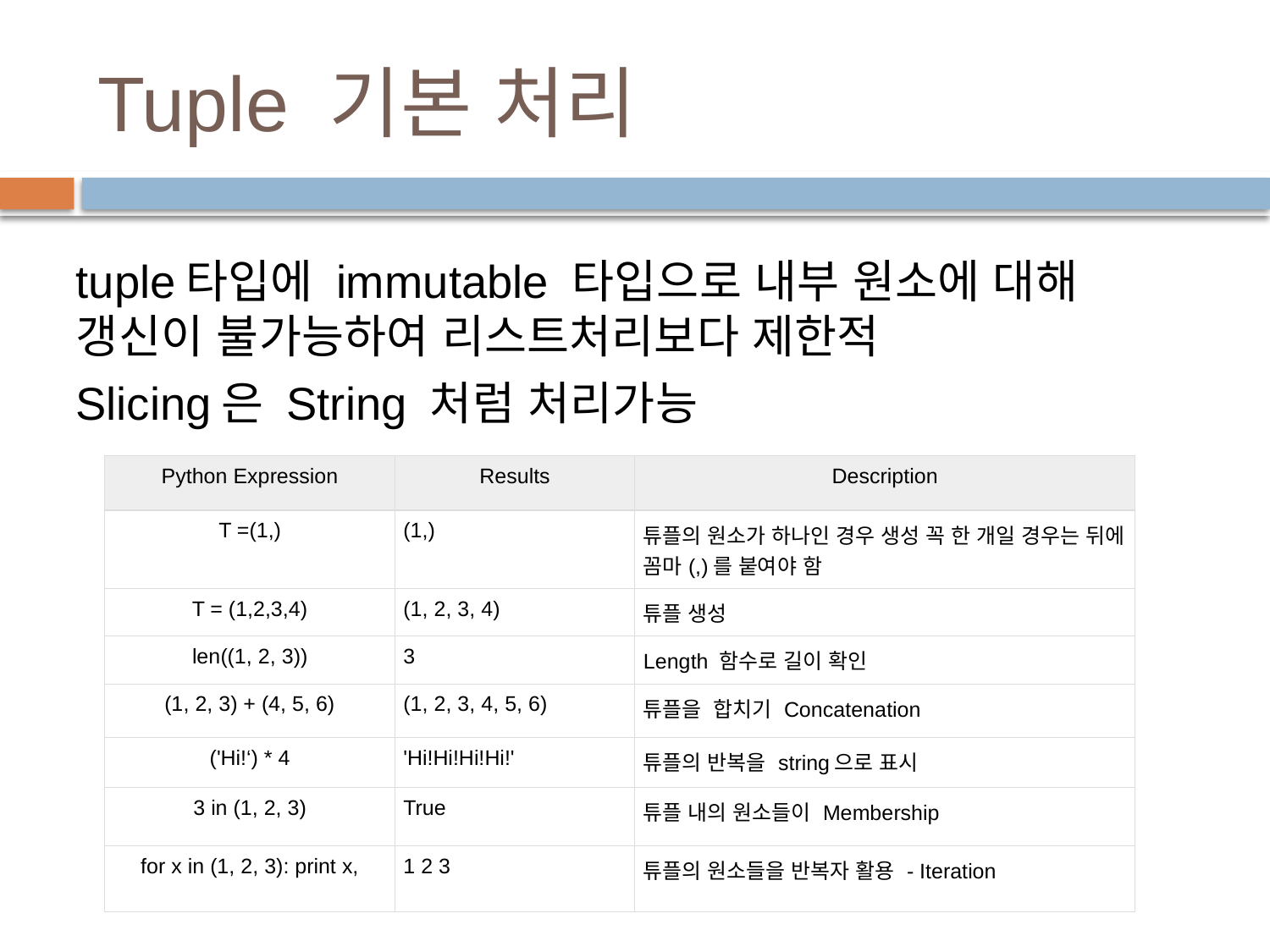

# Tuple 기본 처리
tuple타입에 immutable 타입으로 내부 원소에 대해 갱신이 불가능하여 리스트처리보다 제한적
Slicing은 String 처럼 처리가능

| Python Expression | Results | Description |
| --- | --- | --- |
| T =(1,) | (1,) | 튜플의 원소가 하나인 경우 생성 꼭 한 개일 경우는 뒤에 꼼마(,)를 붙여야 함 |
| T = (1,2,3,4) | (1, 2, 3, 4) | 튜플 생성 |
| len((1, 2, 3)) | 3 | Length 함수로 길이 확인 |
| (1, 2, 3) + (4, 5, 6) | (1, 2, 3, 4, 5, 6) | 튜플을 합치기 Concatenation |
| ('Hi!‘) \* 4 | 'Hi!Hi!Hi!Hi!' | 튜플의 반복을 string으로 표시 |
| 3 in (1, 2, 3) | True | 튜플 내의 원소들이 Membership |
| for x in (1, 2, 3): print x, | 1 2 3 | 튜플의 원소들을 반복자 활용 - Iteration |